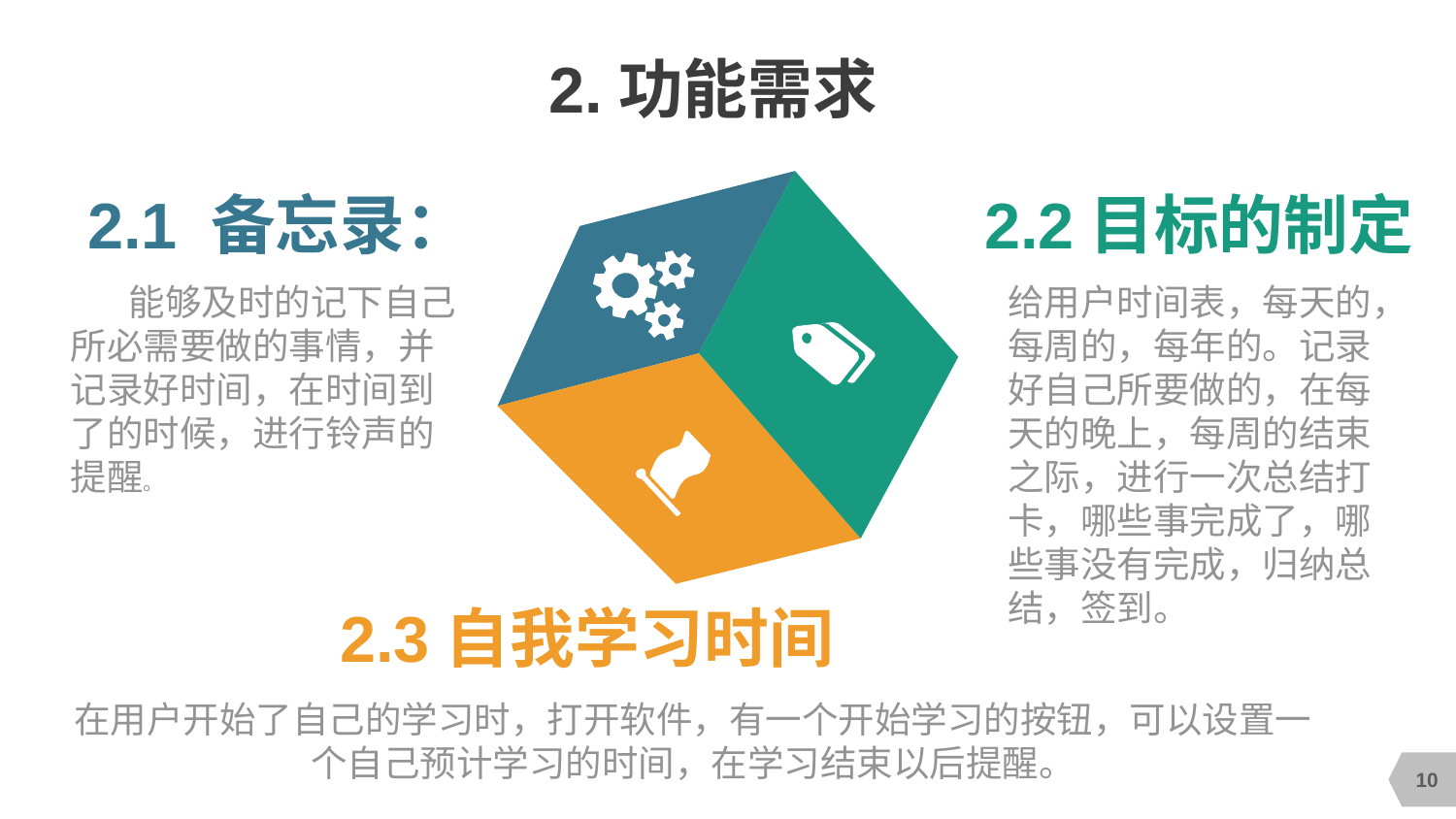

# 2.功能需求

2.1 备忘录：
2.2目标的制定

      能够及时的记下自己所必需要做的事情，并记录好时间，在时间到了的时候，进行铃声的提醒。
给用户时间表，每天的，每周的，每年的。记录好自己所要做的，在每天的晚上，每周的结束之际，进行一次总结打卡，哪些事完成了，哪些事没有完成，归纳总结，签到。

2.3自我学习时间
在用户开始了自己的学习时，打开软件，有一个开始学习的按钮，可以设置一个自己预计学习的时间，在学习结束以后提醒。
10